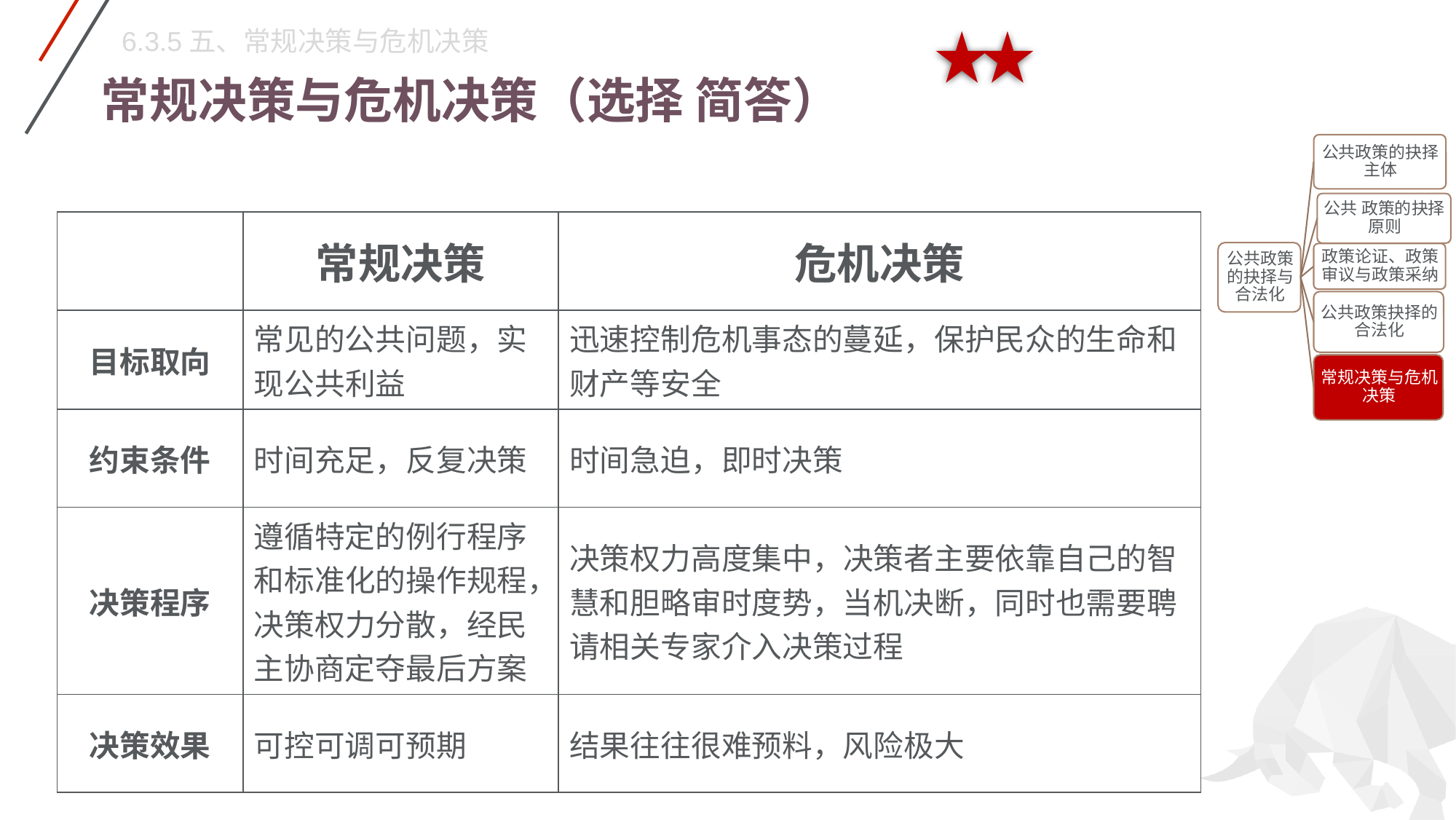

6.3.5五、常规决策与危机决策

# 常规决策与危机决策（选择 简答）
公共政策的抉择与合法化

公共政策的抉择主体

公共 政策的抉择原则

政策论证、政策审议与政策采纳

公共政策抉择的合法化

常规决策与危机决策
|  | 常规决策 | 危机决策 |
| --- | --- | --- |
| 目标取向 | 常见的公共问题，实现公共利益 | 迅速控制危机事态的蔓延，保护民众的生命和财产等安全 |
| 约束条件 | 时间充足，反复决策 | 时间急迫，即时决策 |
| 决策程序 | 遵循特定的例行程序和标准化的操作规程，决策权力分散，经民主协商定夺最后方案 | 决策权力高度集中，决策者主要依靠自己的智慧和胆略审时度势，当机决断，同时也需要聘请相关专家介入决策过程 |
| 决策效果 | 可控可调可预期 | 结果往往很难预料，风险极大 |